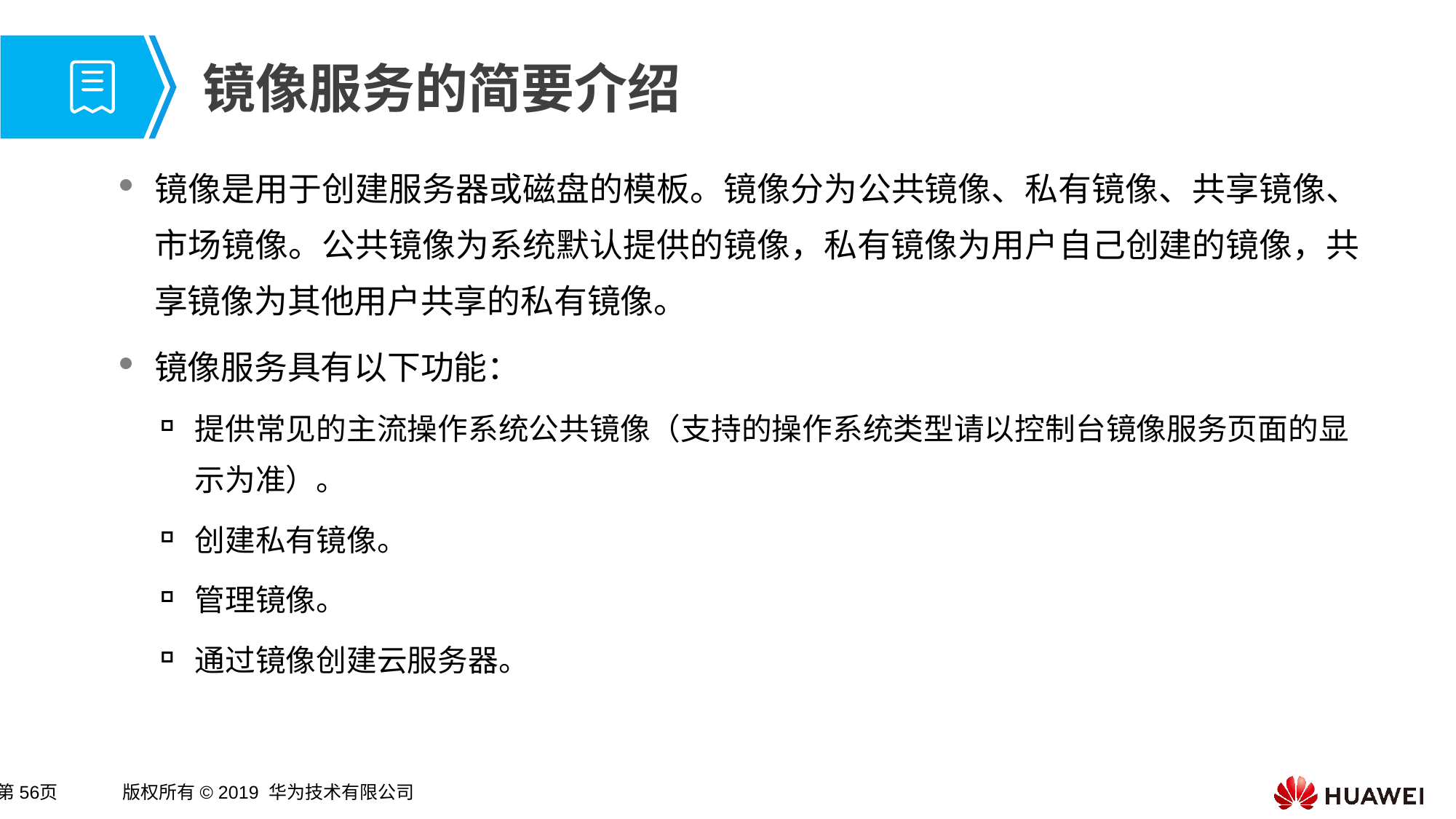

# 镜像服务的简要介绍
镜像是用于创建服务器或磁盘的模板。镜像分为公共镜像、私有镜像、共享镜像、市场镜像。公共镜像为系统默认提供的镜像，私有镜像为用户自己创建的镜像，共享镜像为其他用户共享的私有镜像。
镜像服务具有以下功能：
提供常见的主流操作系统公共镜像（支持的操作系统类型请以控制台镜像服务页面的显示为准）。
创建私有镜像。
管理镜像。
通过镜像创建云服务器。